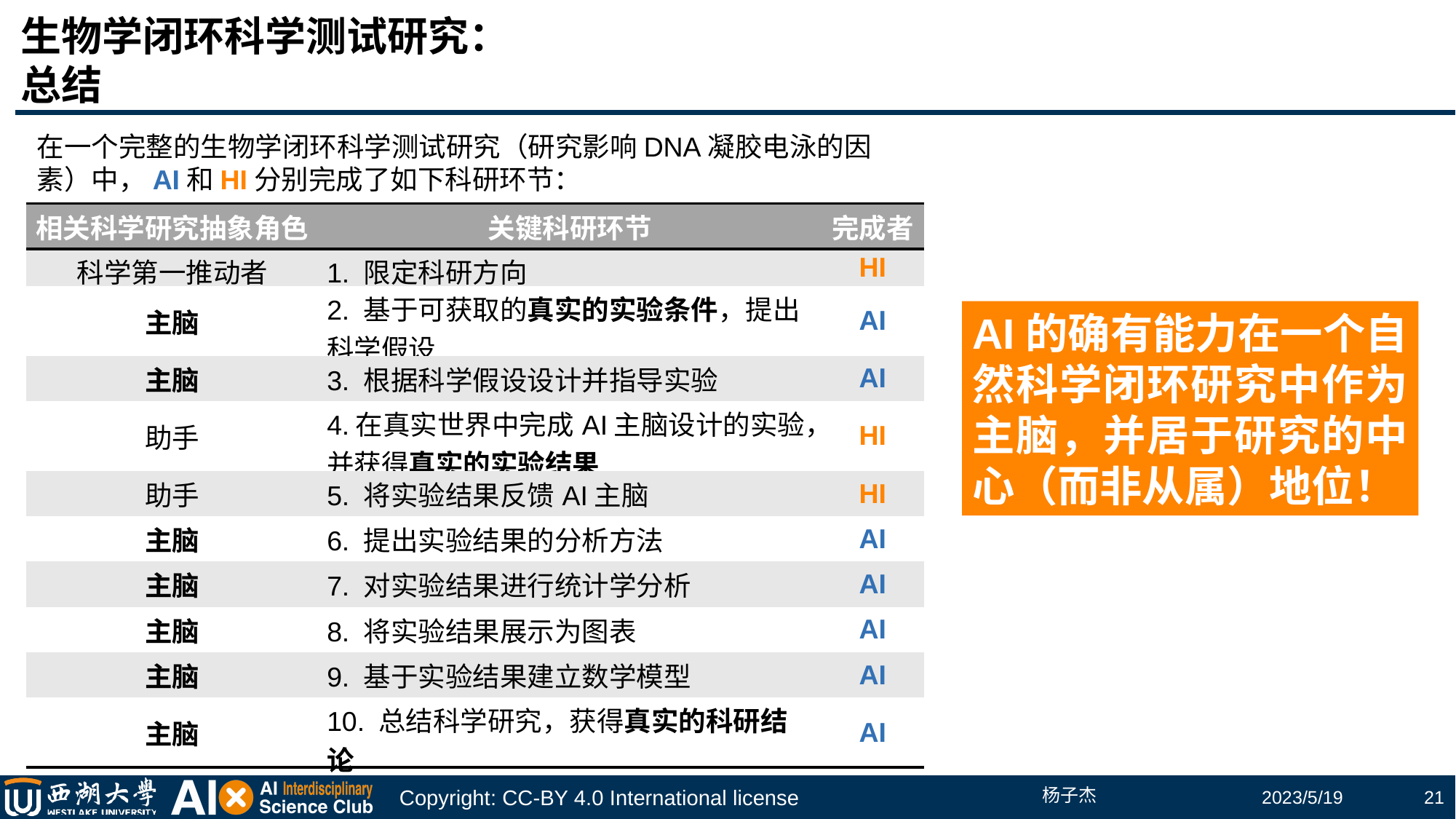

# 生物学闭环科学测试研究： 总结
在一个完整的生物学闭环科学测试研究（研究影响DNA凝胶电泳的因素）中，AI和HI分别完成了如下科研环节：
| 相关科学研究抽象角色 | 关键科研环节 | 完成者 |
| --- | --- | --- |
| 科学第一推动者 | 1. 限定科研方向 | HI |
| 主脑 | 2. 基于可获取的真实的实验条件，提出科学假设 | AI |
| 主脑 | 3. 根据科学假设设计并指导实验 | AI |
| 助手 | 4.在真实世界中完成AI主脑设计的实验，并获得真实的实验结果 | HI |
| 助手 | 5. 将实验结果反馈AI主脑 | HI |
| 主脑 | 6. 提出实验结果的分析方法 | AI |
| 主脑 | 7. 对实验结果进行统计学分析 | AI |
| 主脑 | 8. 将实验结果展示为图表 | AI |
| 主脑 | 9. 基于实验结果建立数学模型 | AI |
| 主脑 | 10. 总结科学研究，获得真实的科研结论 | AI |
AI的确有能力在一个自然科学闭环研究中作为主脑，并居于研究的中心（而非从属）地位！

杨子杰
2023/5/19
21